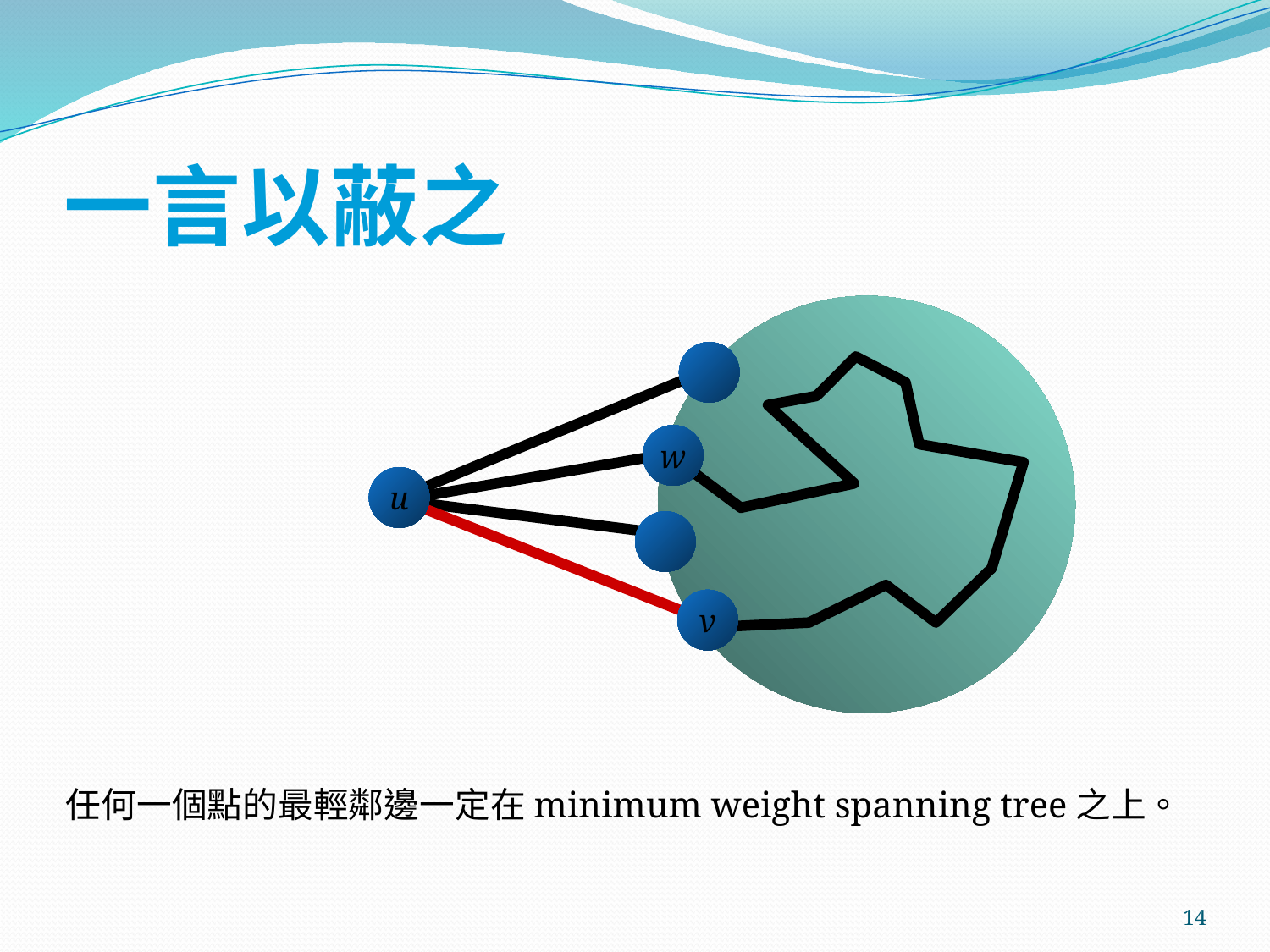

# 一言以蔽之

w

u

v

任何一個點的最輕鄰邊一定在minimum weight spanning tree之上。
14